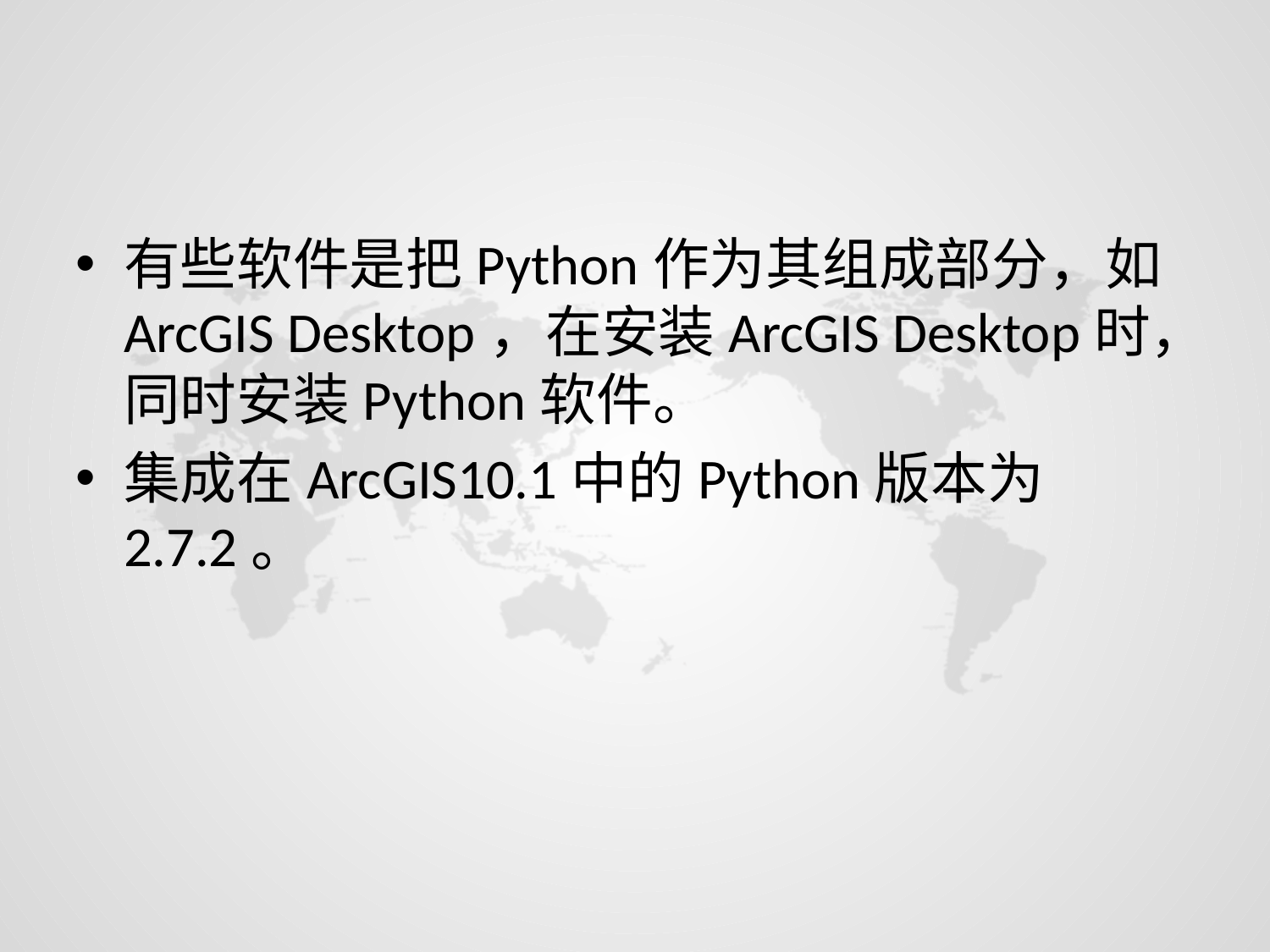

#
有些软件是把Python作为其组成部分，如ArcGIS Desktop，在安装ArcGIS Desktop时，同时安装Python软件。
集成在ArcGIS10.1中的Python版本为2.7.2。